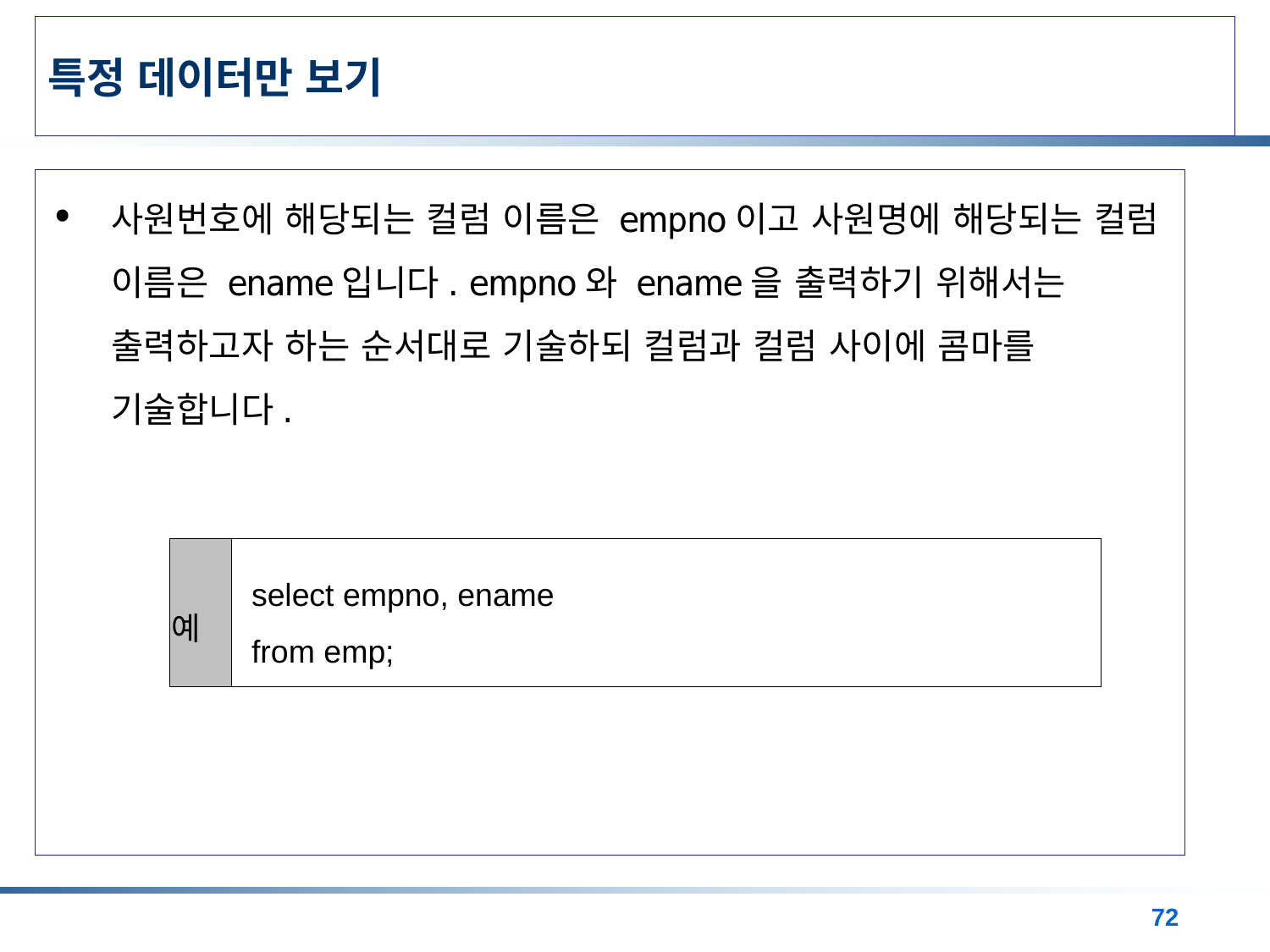

# 특정 데이터만 보기
사원번호에 해당되는 컬럼 이름은 empno이고 사원명에 해당되는 컬럼 이름은 ename입니다. empno와 ename을 출력하기 위해서는 출력하고자 하는 순서대로 기술하되 컬럼과 컬럼 사이에 콤마를 기술합니다.

| 예 | select empno, ename from emp; |
| --- | --- |